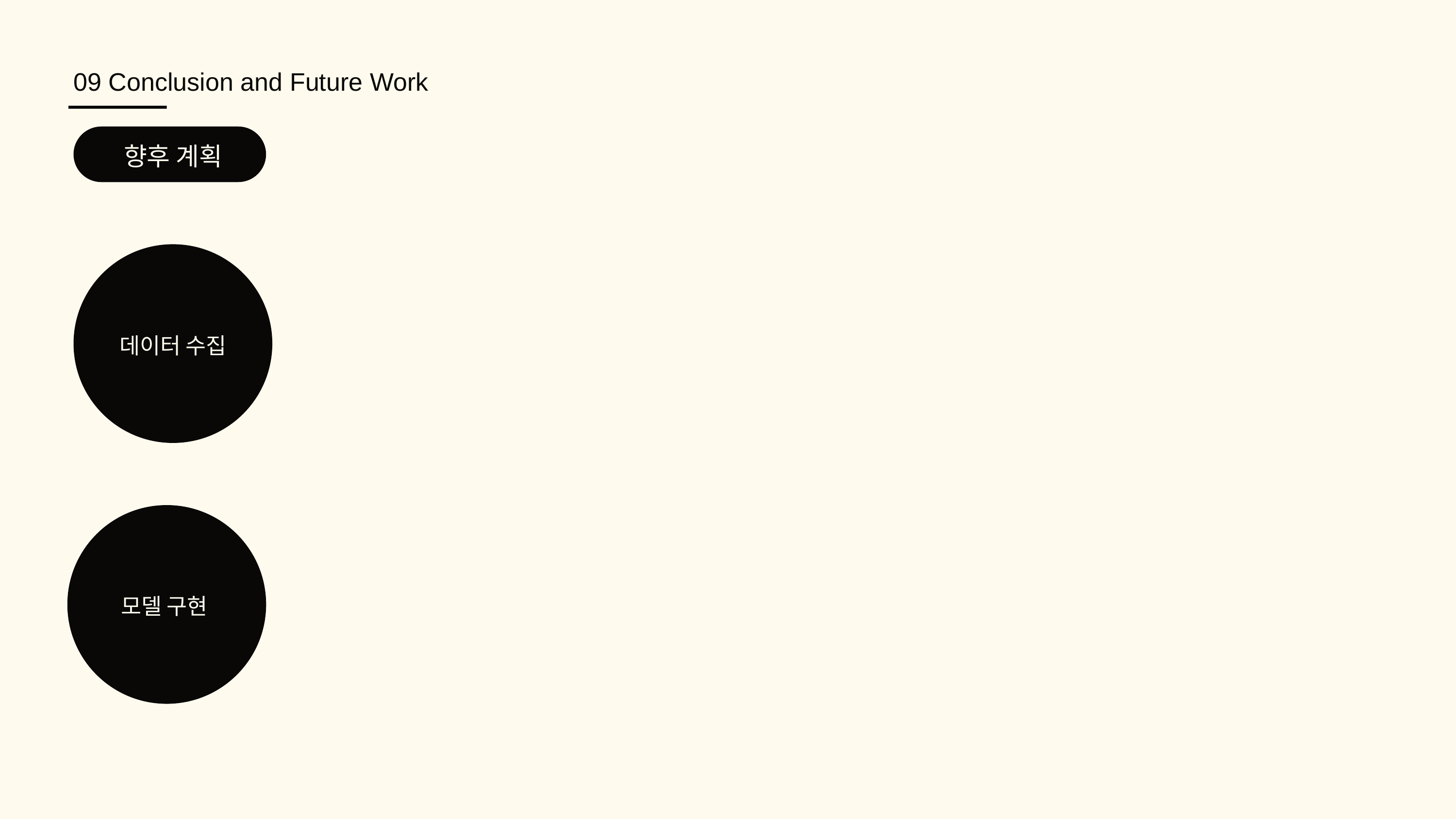

09 Conclusion and Future Work

향후 계획

데이터 수집

모델 구현